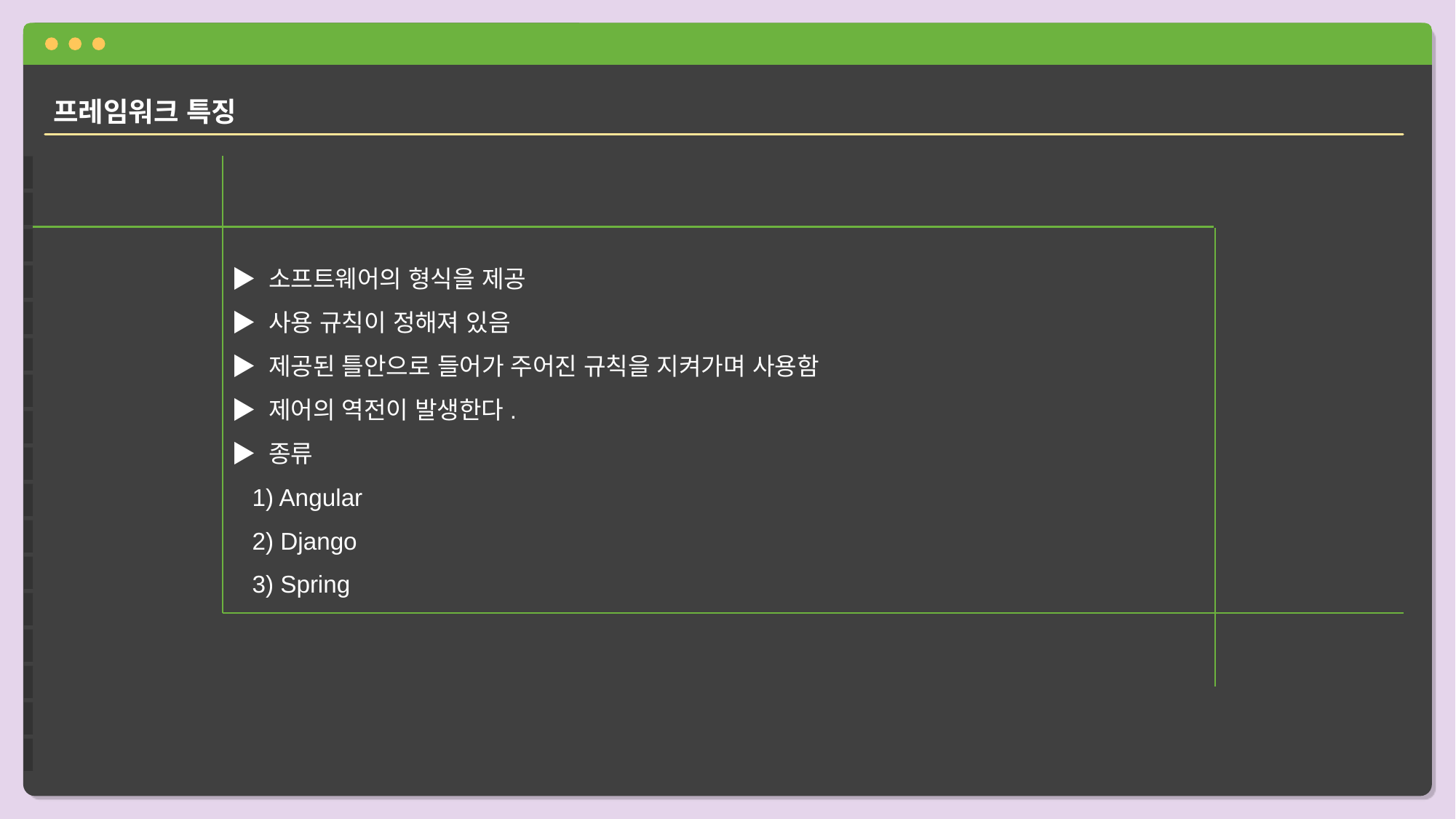

프레임워크 특징

▶ 소프트웨어의 형식을 제공
▶ 사용 규칙이 정해져 있음
▶ 제공된 틀안으로 들어가 주어진 규칙을 지켜가며 사용함
▶ 제어의 역전이 발생한다.
▶ 종류
   1) Angular
   2) Django
   3) Spring